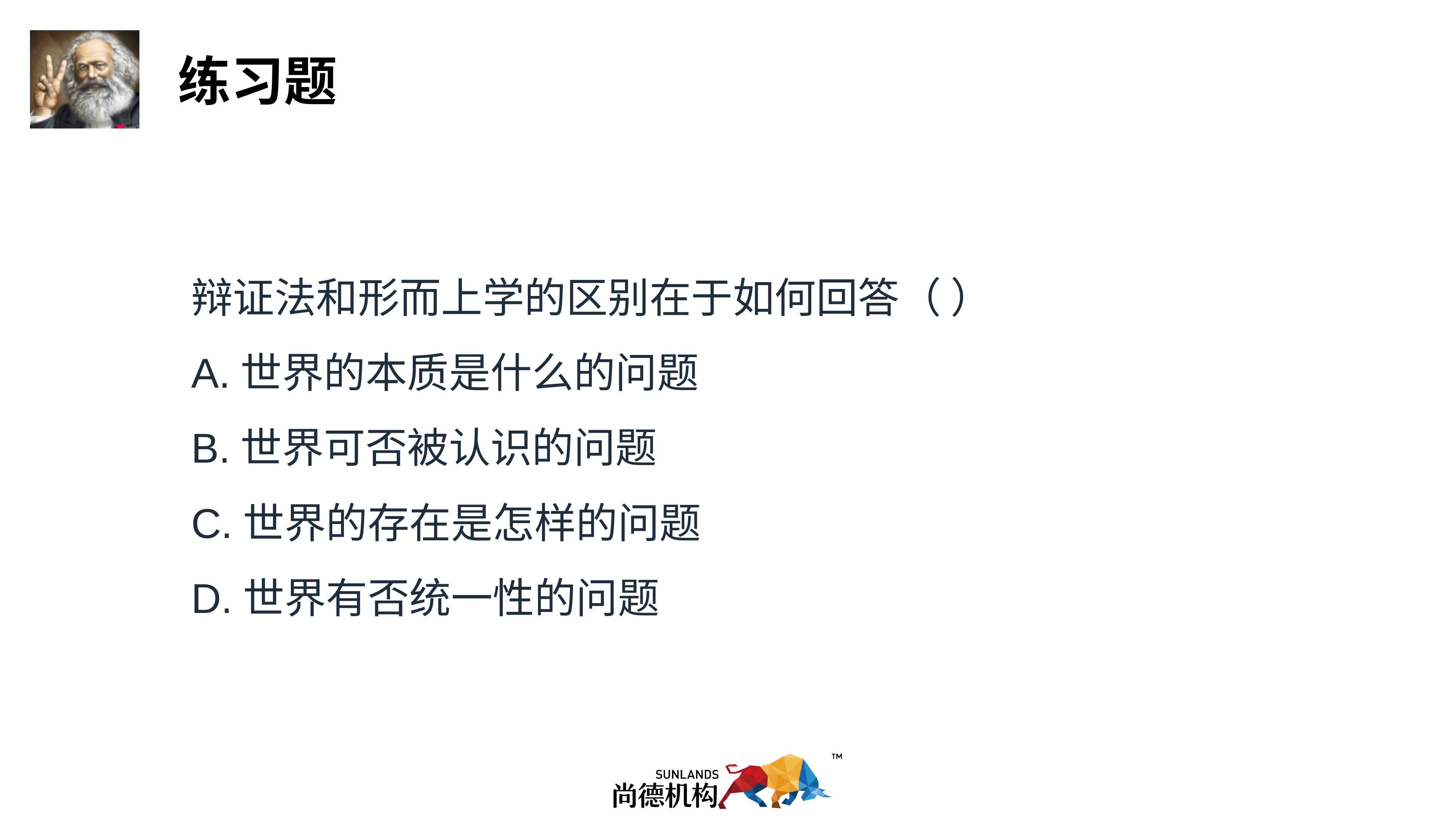

辩证法和形而上学的区别在于如何回答（ ）
A.世界的本质是什么的问题
B.世界可否被认识的问题
C.世界的存在是怎样的问题
D.世界有否统一性的问题